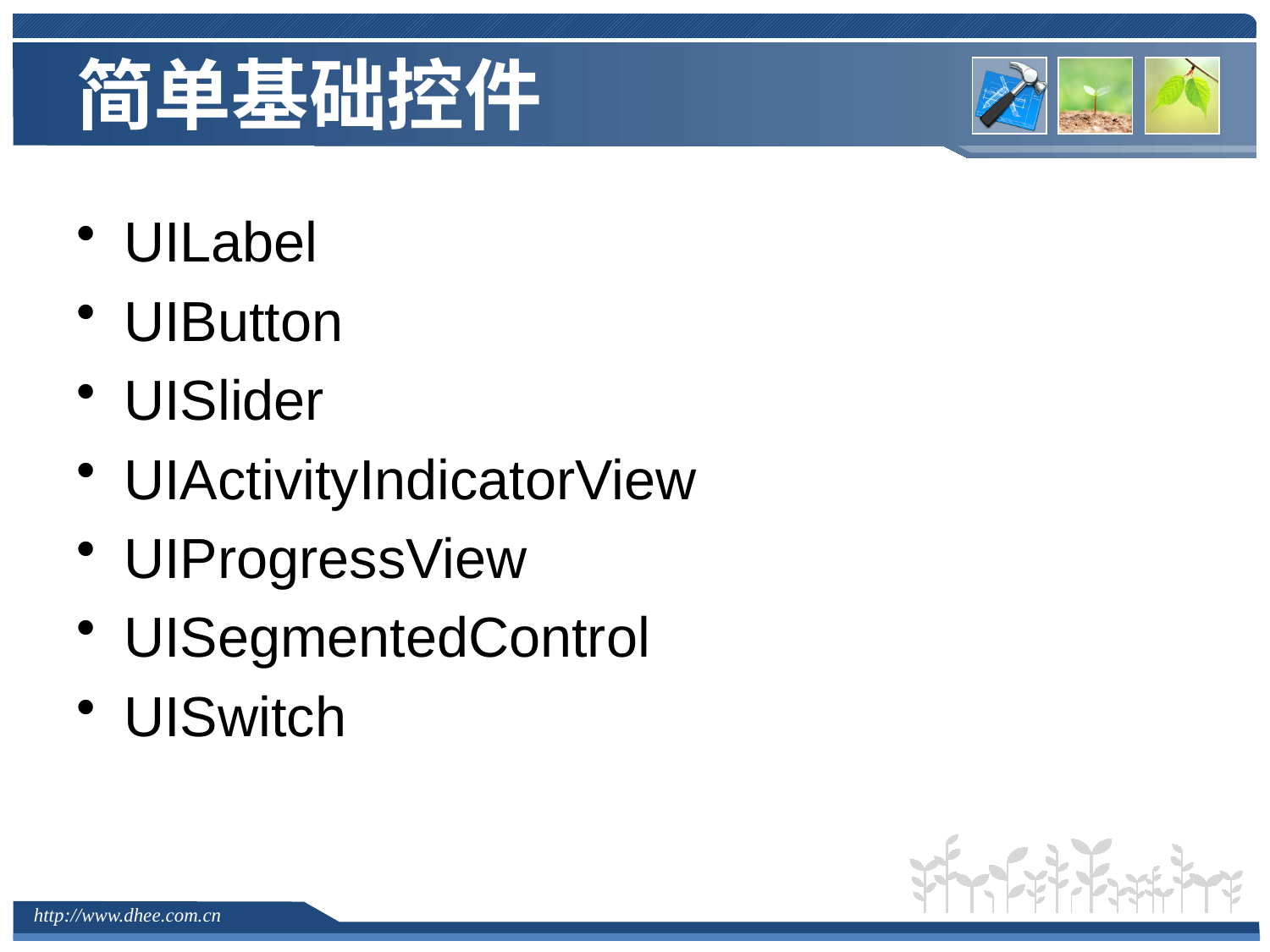

# 简单基础控件
UILabel
UIButton
UISlider
UIActivityIndicatorView
UIProgressView
UISegmentedControl
UISwitch